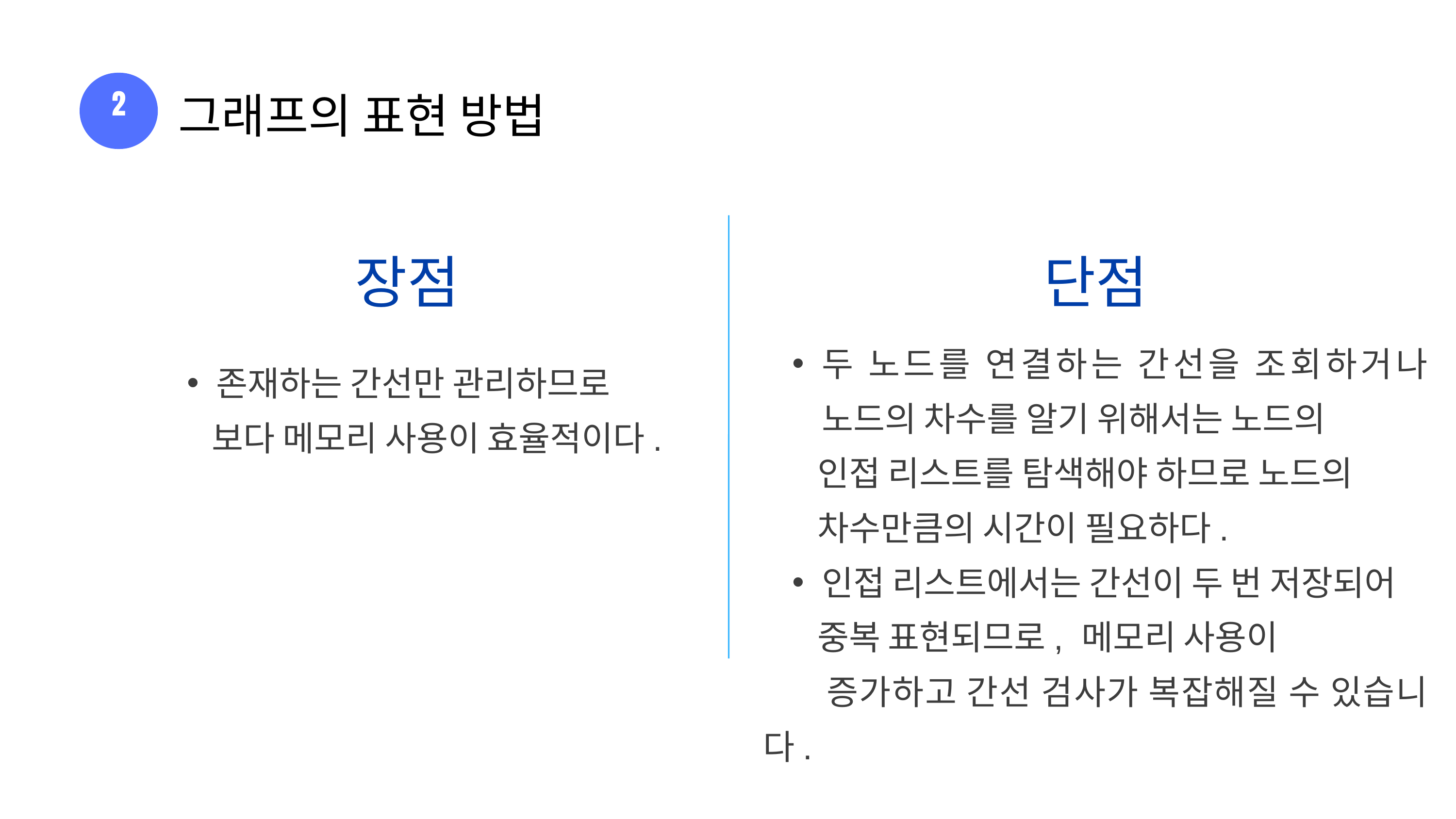

2
그래프의 표현 방법

장점
단점
두 노드를 연결하는 간선을 조회하거나 노드의 차수를 알기 위해서는 노드의
      인접 리스트를 탐색해야 하므로 노드의
      차수만큼의 시간이 필요하다.
인접 리스트에서는 간선이 두 번 저장되어
      중복 표현되므로, 메모리 사용이
      증가하고 간선 검사가 복잡해질 수 있습니 다.
존재하는 간선만 관리하므로
      보다 메모리 사용이 효율적이다.